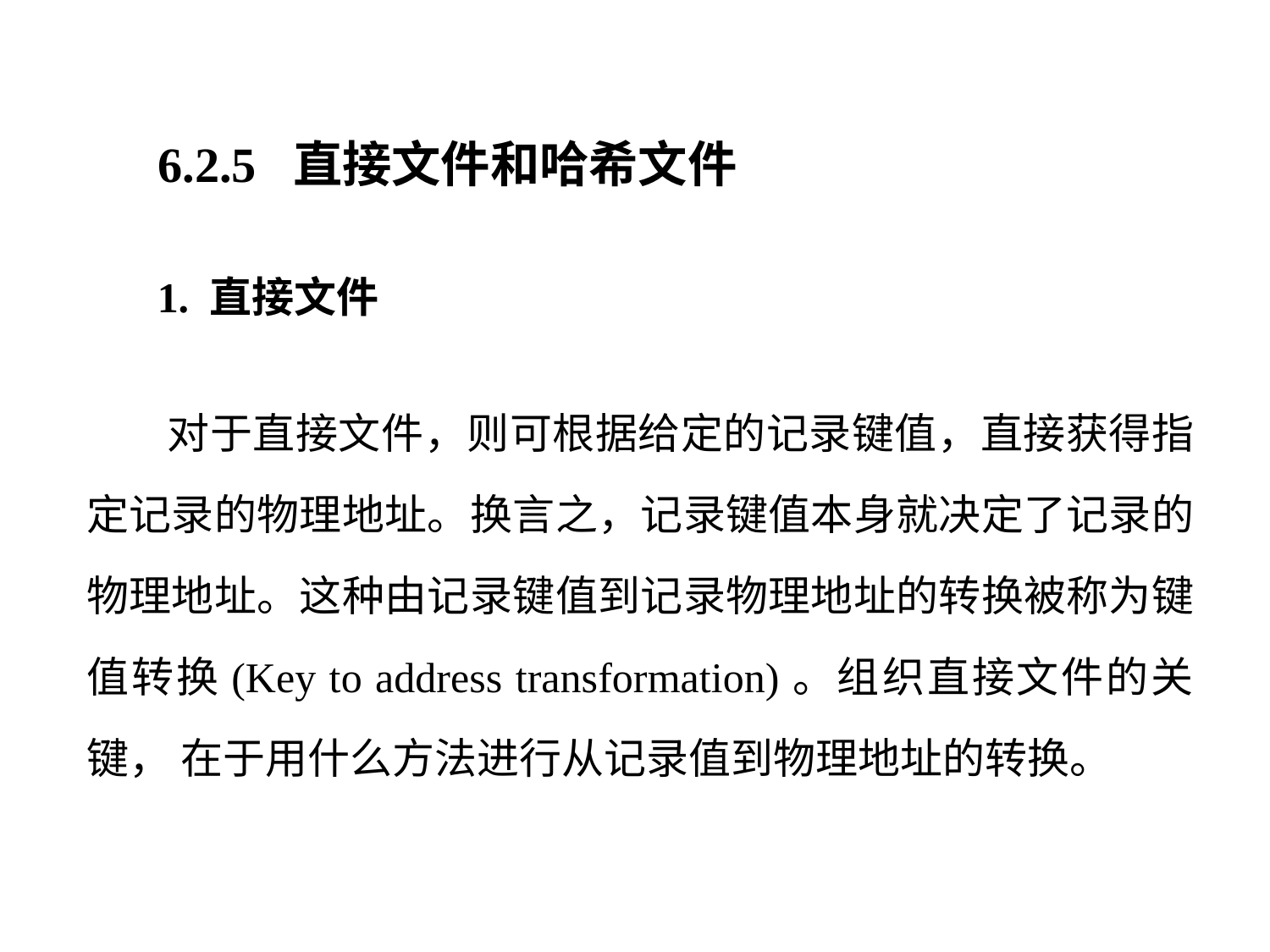

6.2.5  直接文件和哈希文件
1. 直接文件
       对于直接文件，则可根据给定的记录键值，直接获得指定记录的物理地址。换言之，记录键值本身就决定了记录的物理地址。这种由记录键值到记录物理地址的转换被称为键值转换(Key to address transformation)。组织直接文件的关键， 在于用什么方法进行从记录值到物理地址的转换。